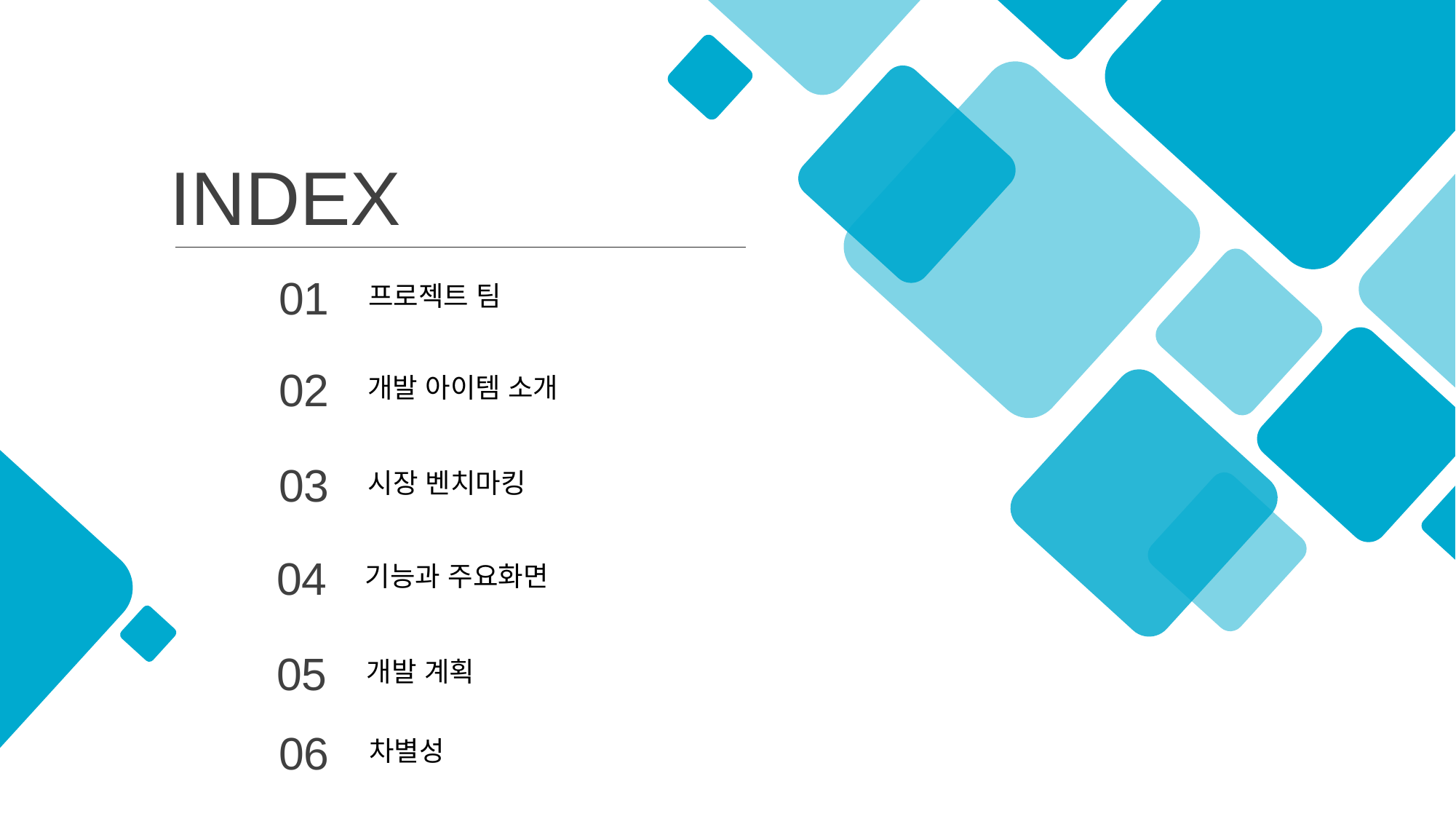

INDEX

01

프로젝트 팀

02
개발 아이템 소개

03
시장 벤치마킹

04
기능과 주요화면

05
개발 계획
06
차별성